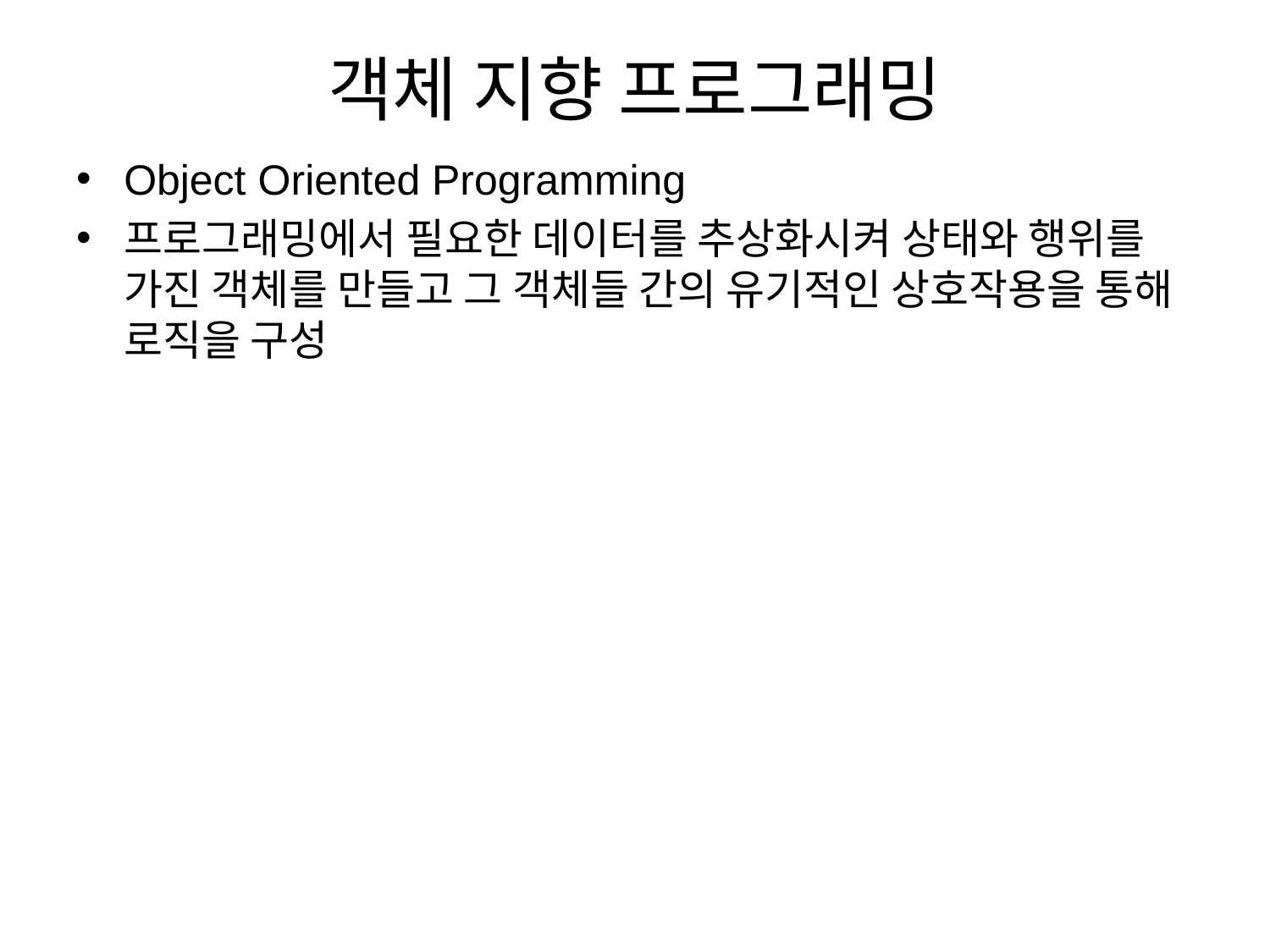

# 객체 지향 프로그래밍
Object Oriented Programming
프로그래밍에서 필요한 데이터를 추상화시켜 상태와 행위를 가진 객체를 만들고 그 객체들 간의 유기적인 상호작용을 통해 로직을 구성